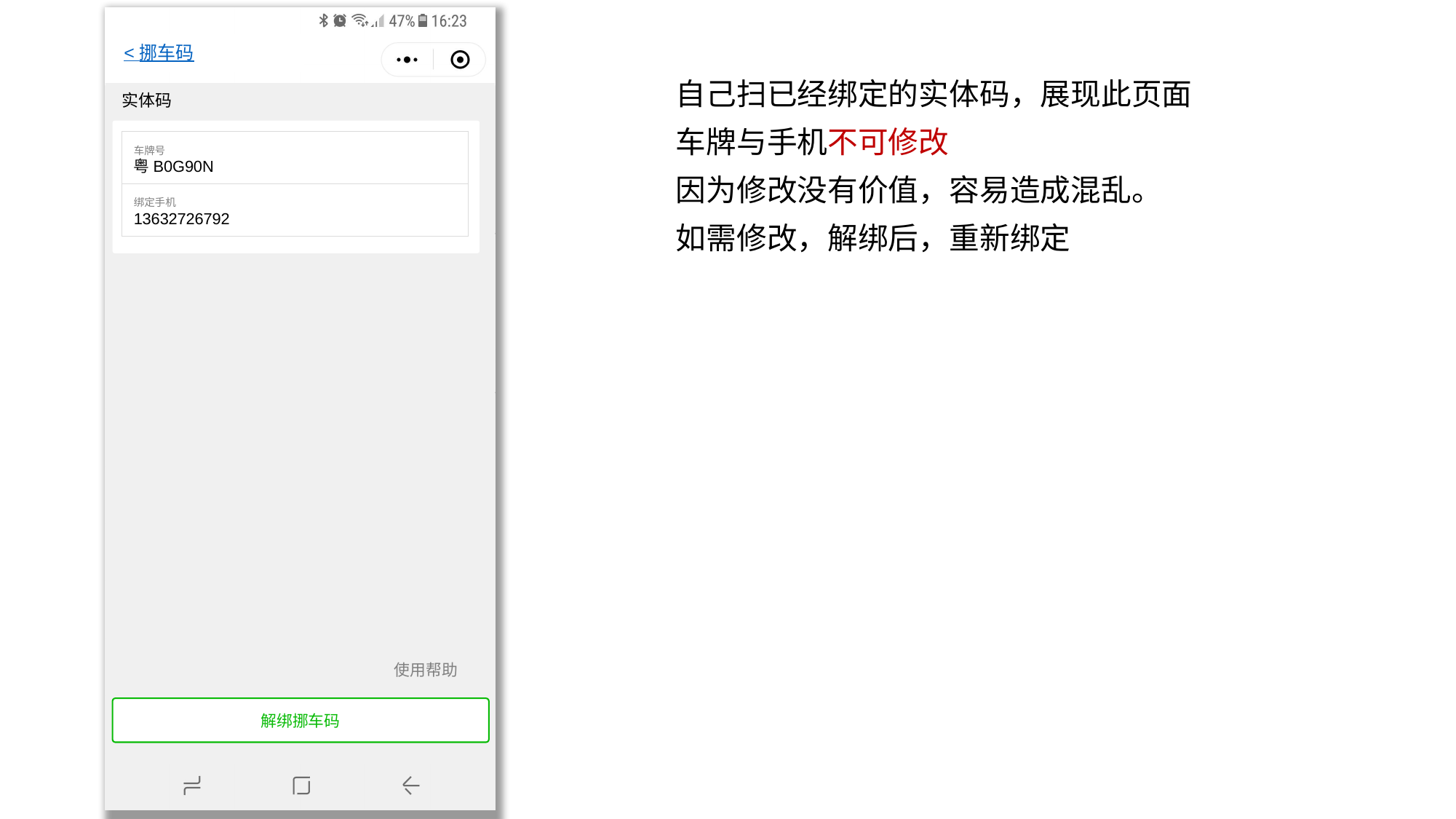

# < 挪车码
自己扫已经绑定的实体码，展现此页面
车牌与手机不可修改
因为修改没有价值，容易造成混乱。
如需修改，解绑后，重新绑定

实体码

车牌号
粤B0G90N

绑定手机
13632726792
使用帮助
解绑挪车码